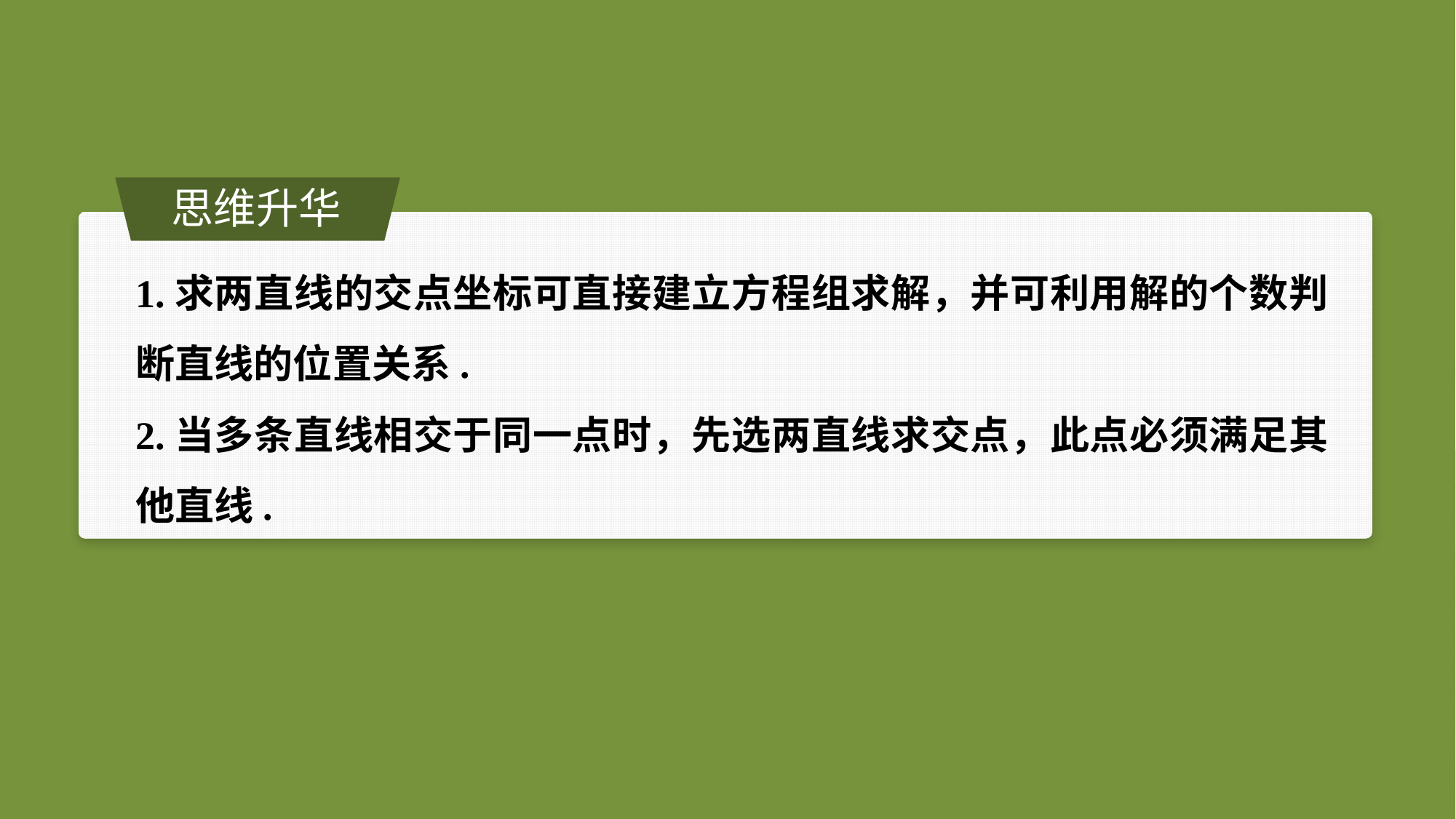

思维升华

1.求两直线的交点坐标可直接建立方程组求解，并可利用解的个数判断直线的位置关系.
2.当多条直线相交于同一点时，先选两直线求交点，此点必须满足其他直线.